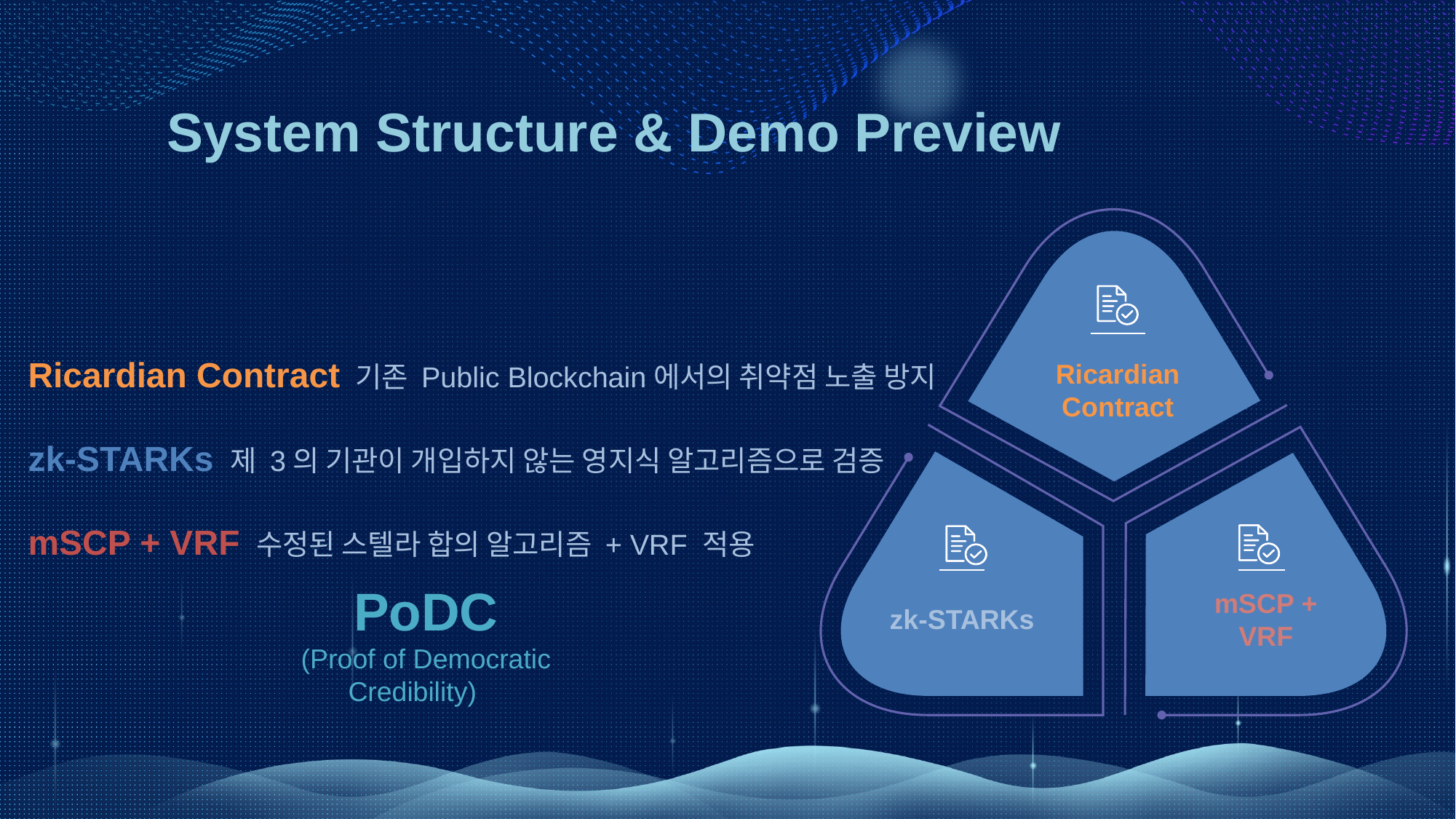

System Structure & Demo Preview

Ricardian Contract

zk-STARKs
mSCP + VRF

Ricardian Contract 기존 Public Blockchain에서의 취약점 노출 방지
zk-STARKs 제 3의 기관이 개입하지 않는 영지식 알고리즘으로 검증
mSCP + VRF 수정된 스텔라 합의 알고리즘 + VRF 적용

PoDC
(Proof of Democratic Credibility)